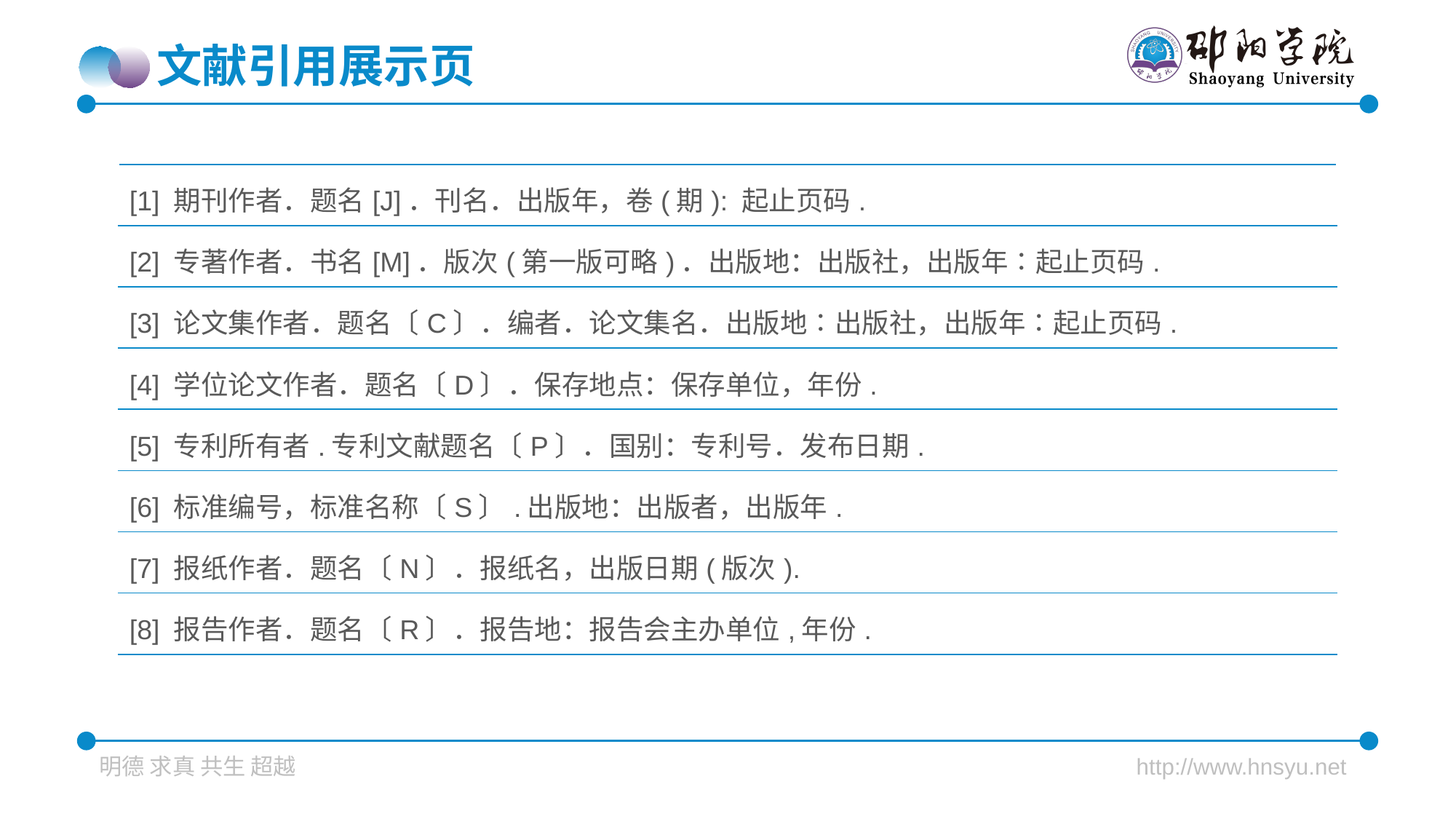

文献引用展示页
| [1] 期刊作者．题名[J]．刊名．出版年，卷(期): 起止页码. |
| --- |
| [2] 专著作者．书名[M]．版次(第一版可略)．出版地：出版社，出版年∶起止页码. |
| [3] 论文集作者．题名〔C〕．编者．论文集名．出版地∶出版社，出版年∶起止页码. |
| [4] 学位论文作者．题名〔D〕．保存地点：保存单位，年份. |
| [5] 专利所有者.专利文献题名〔P〕．国别：专利号．发布日期. |
| [6] 标准编号，标准名称〔S〕.出版地：出版者，出版年. |
| [7] 报纸作者．题名〔N〕．报纸名，出版日期(版次). |
| [8] 报告作者．题名〔R〕．报告地：报告会主办单位,年份. |